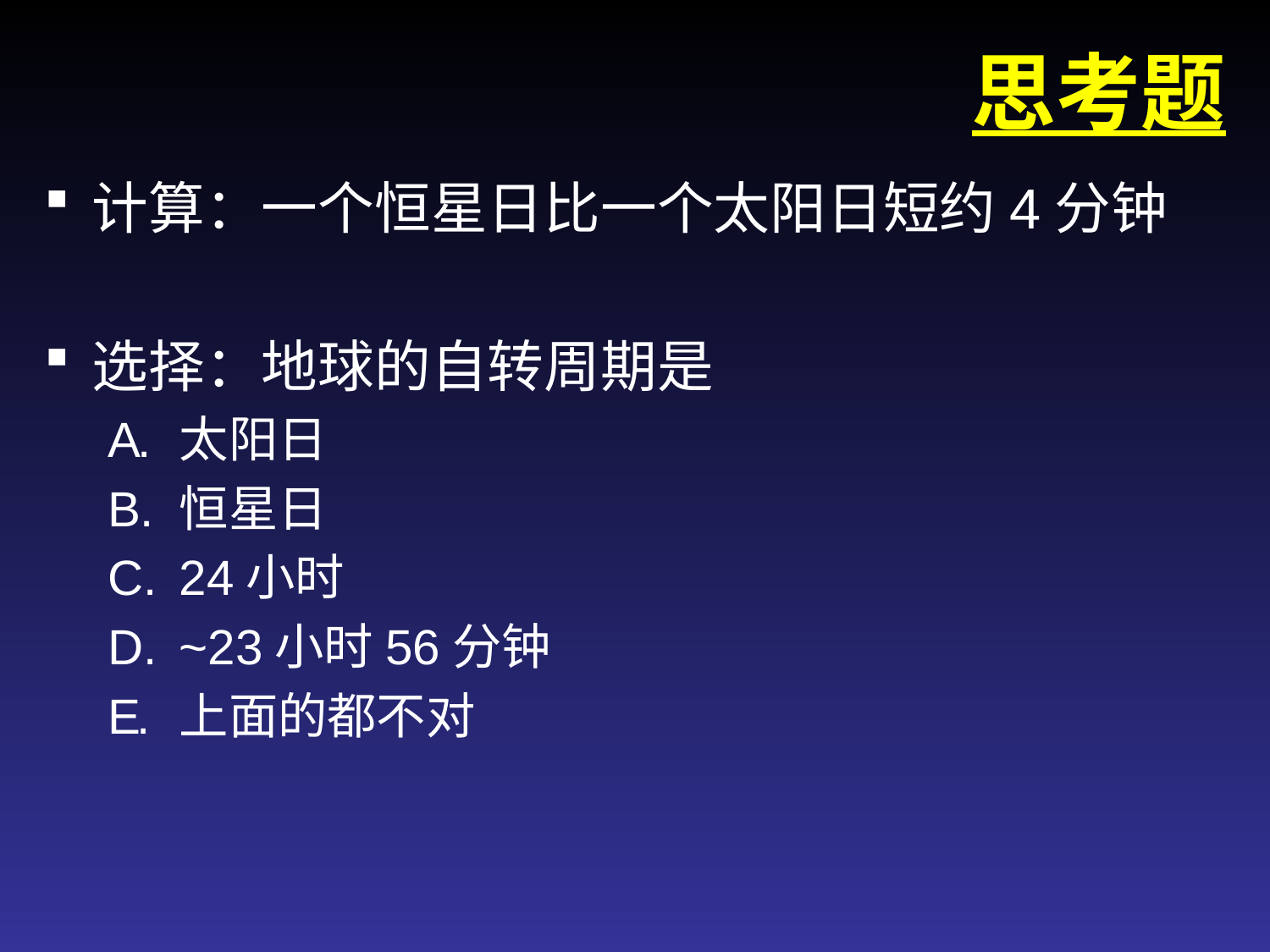

# 思考题
计算：一个恒星日比一个太阳日短约4分钟

选择：地球的自转周期是
太阳日
恒星日
24小时
~23小时56分钟
上面的都不对